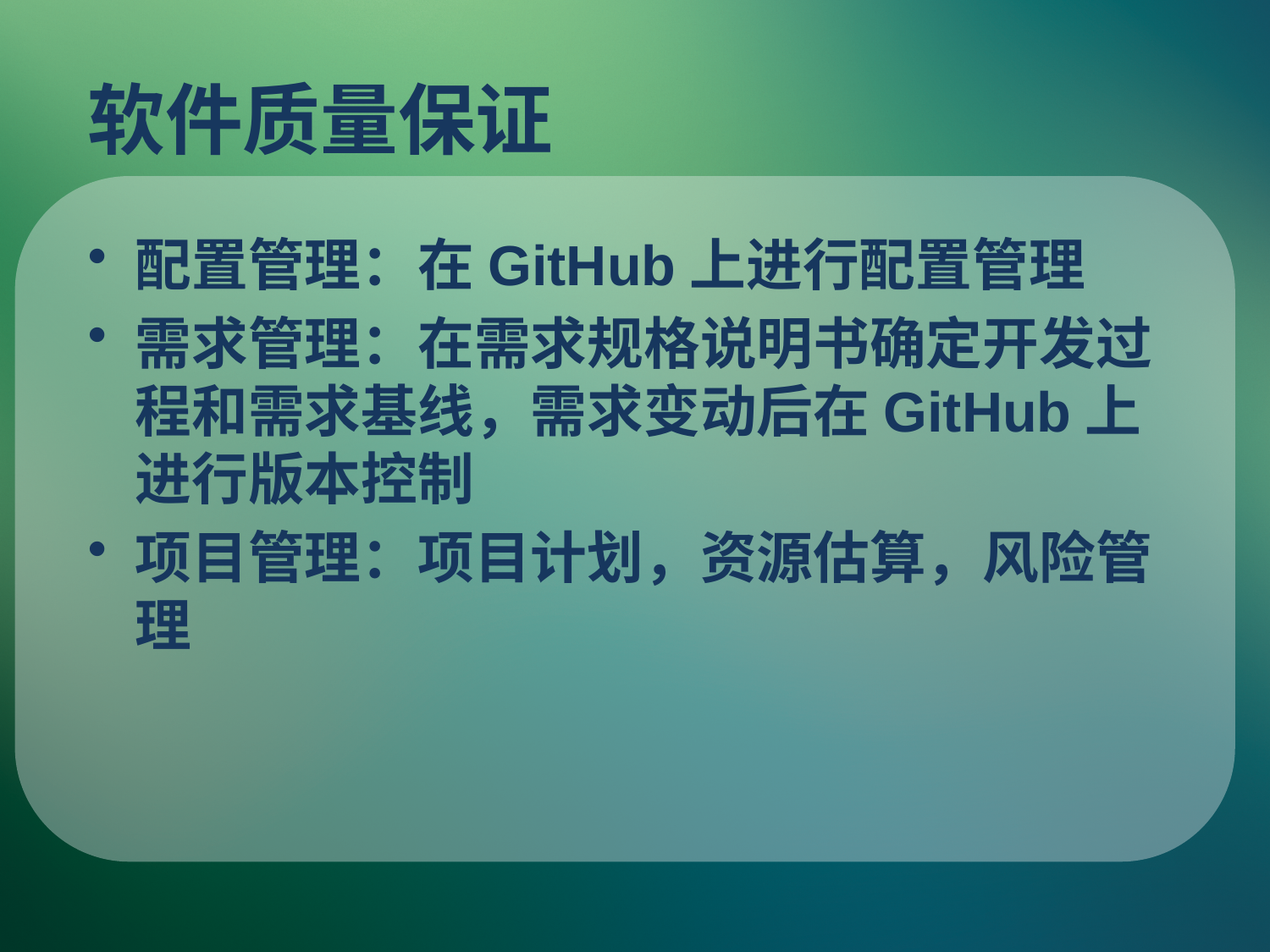

# 软件质量保证

配置管理：在GitHub上进行配置管理
需求管理：在需求规格说明书确定开发过程和需求基线，需求变动后在GitHub上进行版本控制
项目管理：项目计划，资源估算，风险管理